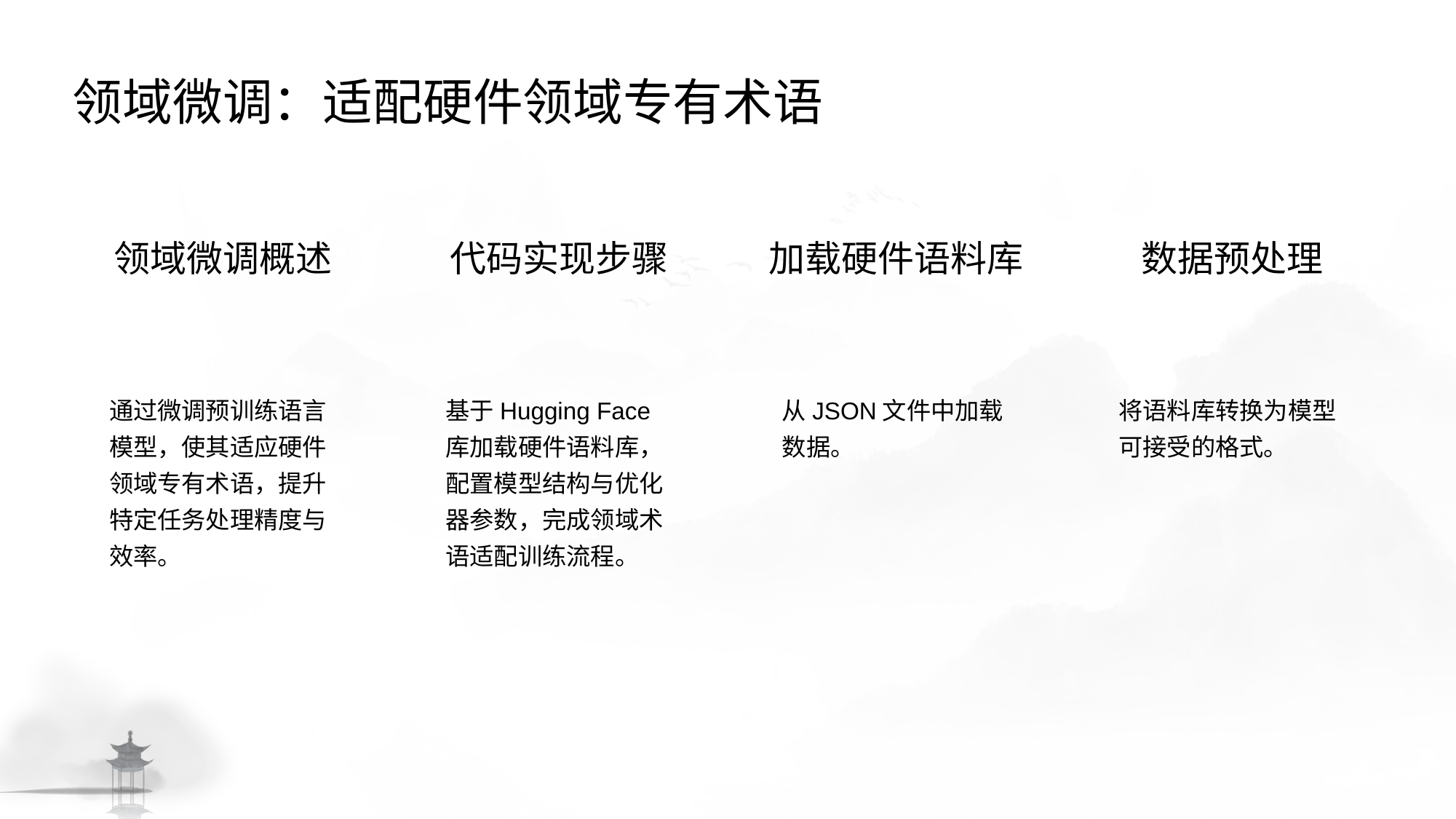

领域微调：适配硬件领域专有术语
领域微调概述
代码实现步骤
加载硬件语料库
数据预处理

通过微调预训练语言模型，使其适应硬件领域专有术语，提升特定任务处理精度与效率。
基于Hugging Face库加载硬件语料库，配置模型结构与优化器参数，完成领域术语适配训练流程。
从JSON文件中加载数据。
将语料库转换为模型可接受的格式。